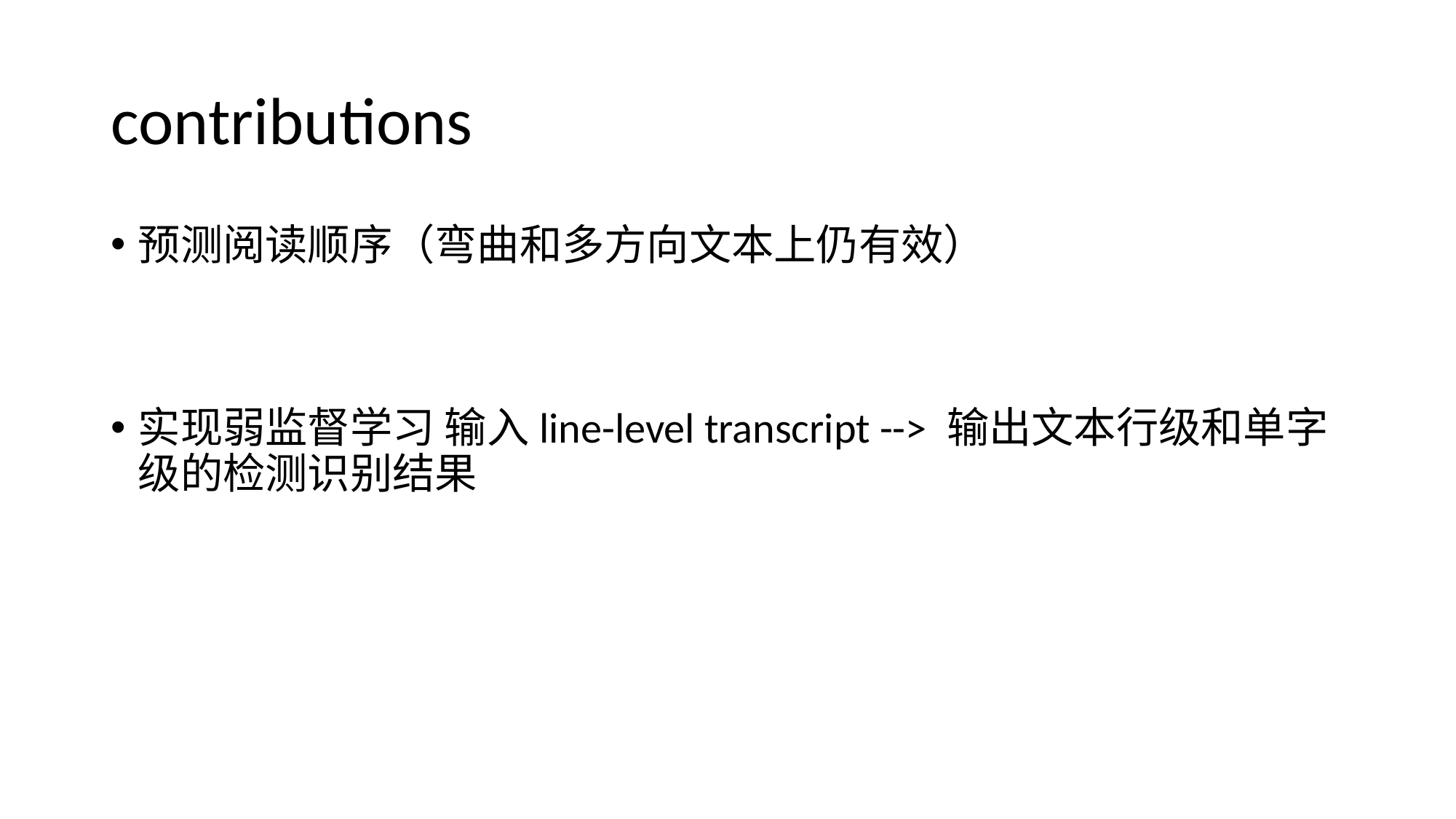

# contributions
预测阅读顺序（弯曲和多方向文本上仍有效）

实现弱监督学习 输入line-level transcript --> 输出文本行级和单字级的检测识别结果